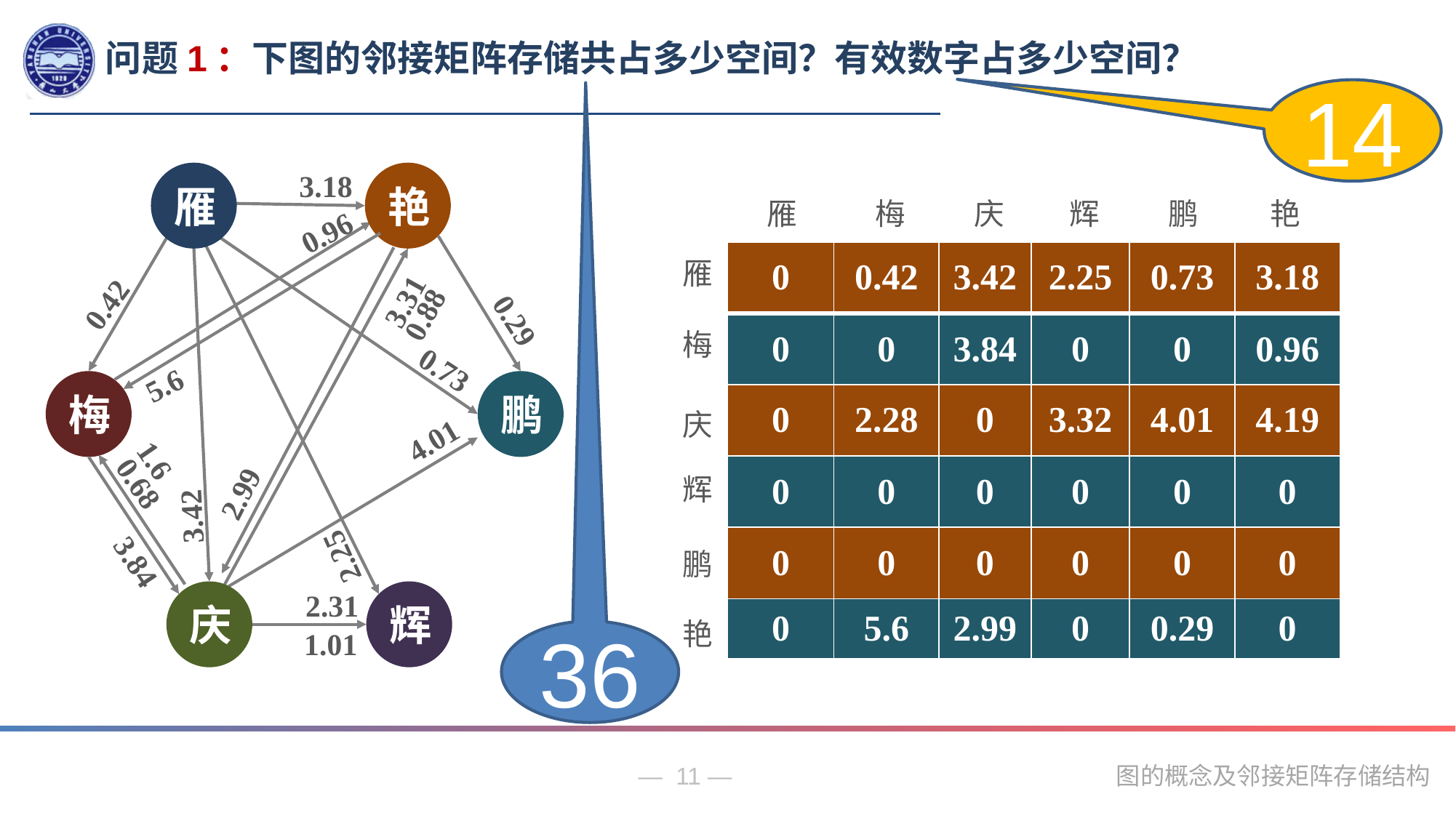

问题1：下图的邻接矩阵存储共占多少空间？有效数字占多少空间？
14
3.18
雁
艳
0.96
3.31
0.42
0.88
0.29
0.73
5.6
梅
鹏
4.01
1.6
0.68
2.99
3.42
2.25
3.84
2.31
庆
辉
1.01
| 雁 | 梅 | 庆 | 辉 | 鹏 | 艳 |
| --- | --- | --- | --- | --- | --- |
| 0 | 0.42 | 3.42 | 2.25 | 0.73 | 3.18 |
| --- | --- | --- | --- | --- | --- |
| 0 | 0 | 3.84 | 0 | 0 | 0.96 |
| 0 | 2.28 | 0 | 3.32 | 4.01 | 4.19 |
| 0 | 0 | 0 | 0 | 0 | 0 |
| 0 | 0 | 0 | 0 | 0 | 0 |
| 0 | 5.6 | 2.99 | 0 | 0.29 | 0 |
| 雁 |
| --- |
| 梅 |
| 庆 |
| 辉 |
| 鹏 |
| 艳 |
36